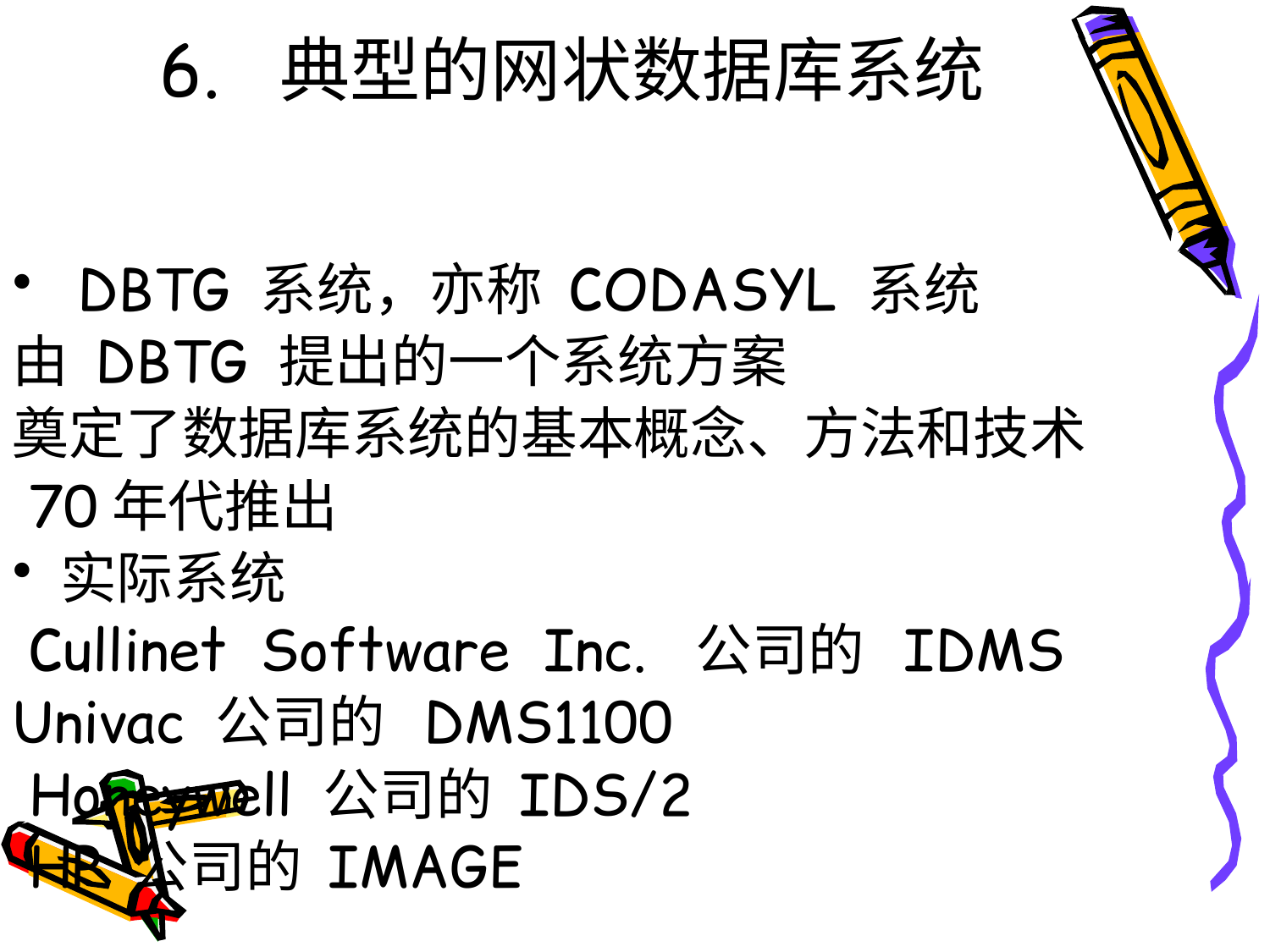

# 6.  典型的网状数据库系统

 DBTG 系统，亦称 CODASYL 系统
由 DBTG 提出的一个系统方案
奠定了数据库系统的基本概念、方法和技术
 70年代推出
实际系统
 Cullinet  Software  Inc.  公司的  IDMS
Univac 公司的  DMS1100
 Honeywell 公司的 IDS/2
 HP 公司的 IMAGE